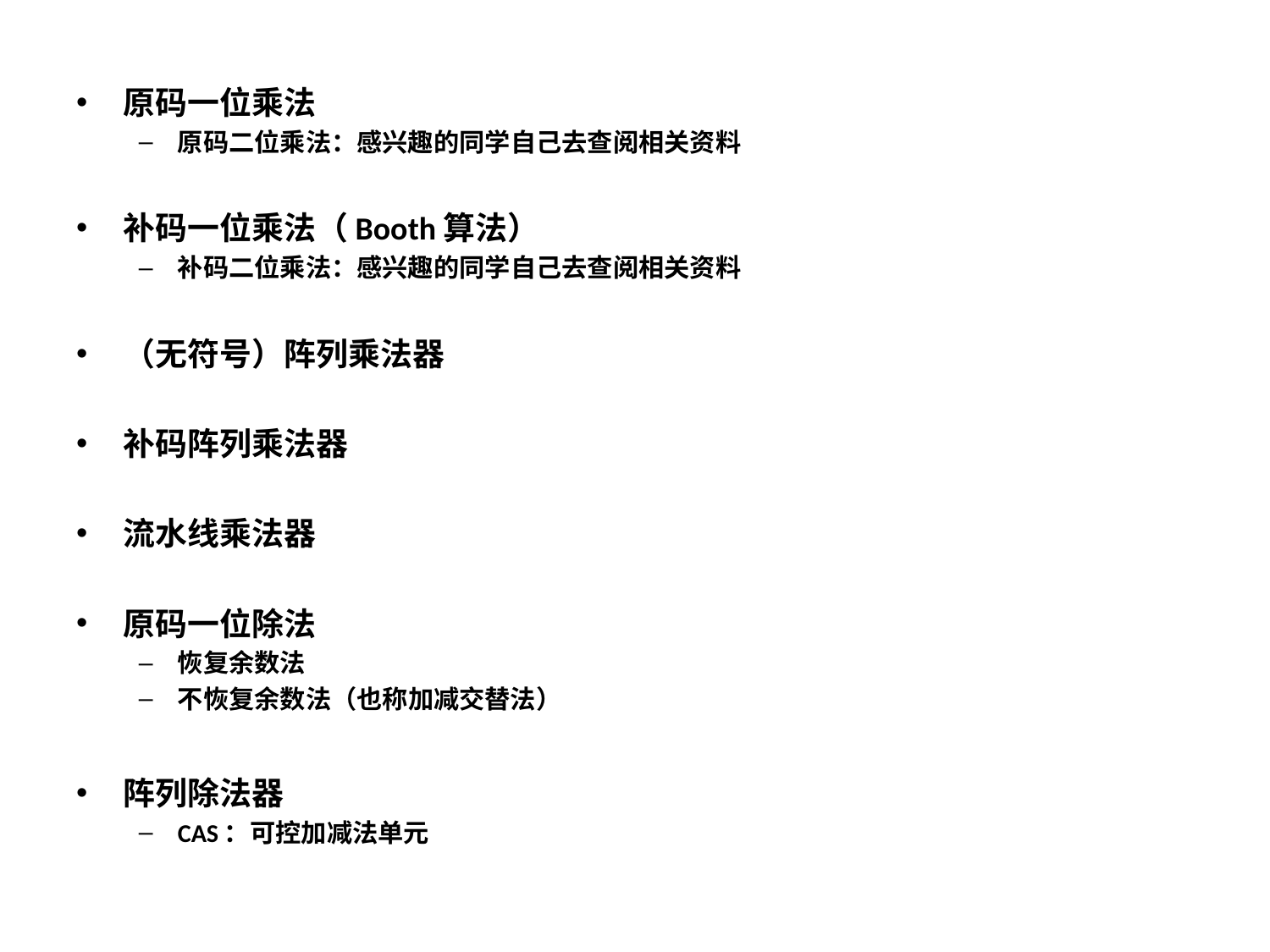

原码一位乘法
原码二位乘法：感兴趣的同学自己去查阅相关资料

补码一位乘法（Booth算法）
补码二位乘法：感兴趣的同学自己去查阅相关资料

（无符号）阵列乘法器

补码阵列乘法器

流水线乘法器

原码一位除法
恢复余数法
不恢复余数法（也称加减交替法）

阵列除法器
CAS：可控加减法单元